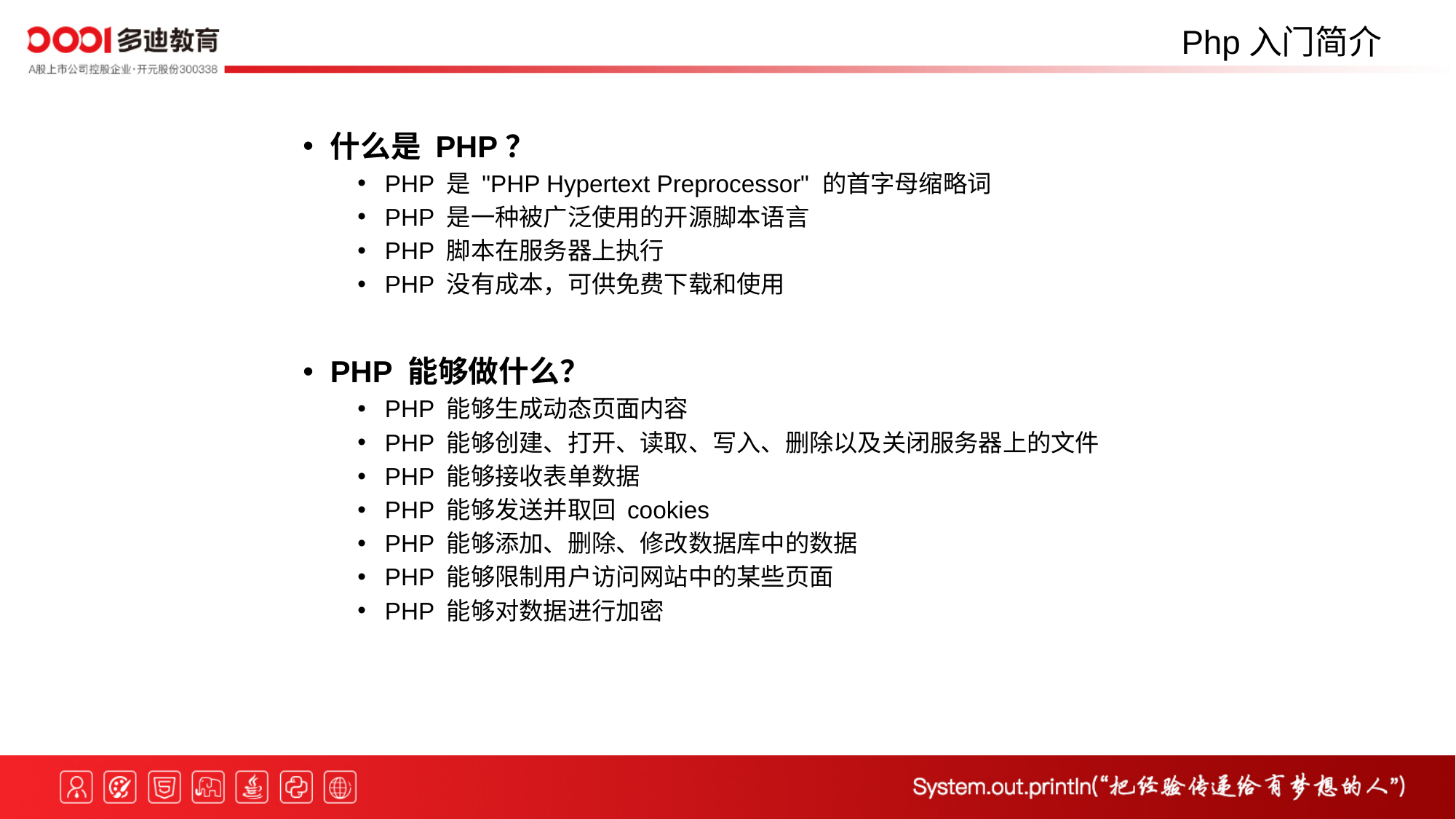

Php入门简介
什么是 PHP？
PHP 是 "PHP Hypertext Preprocessor" 的首字母缩略词
PHP 是一种被广泛使用的开源脚本语言
PHP 脚本在服务器上执行
PHP 没有成本，可供免费下载和使用
PHP 能够做什么？
PHP 能够生成动态页面内容
PHP 能够创建、打开、读取、写入、删除以及关闭服务器上的文件
PHP 能够接收表单数据
PHP 能够发送并取回 cookies
PHP 能够添加、删除、修改数据库中的数据
PHP 能够限制用户访问网站中的某些页面
PHP 能够对数据进行加密